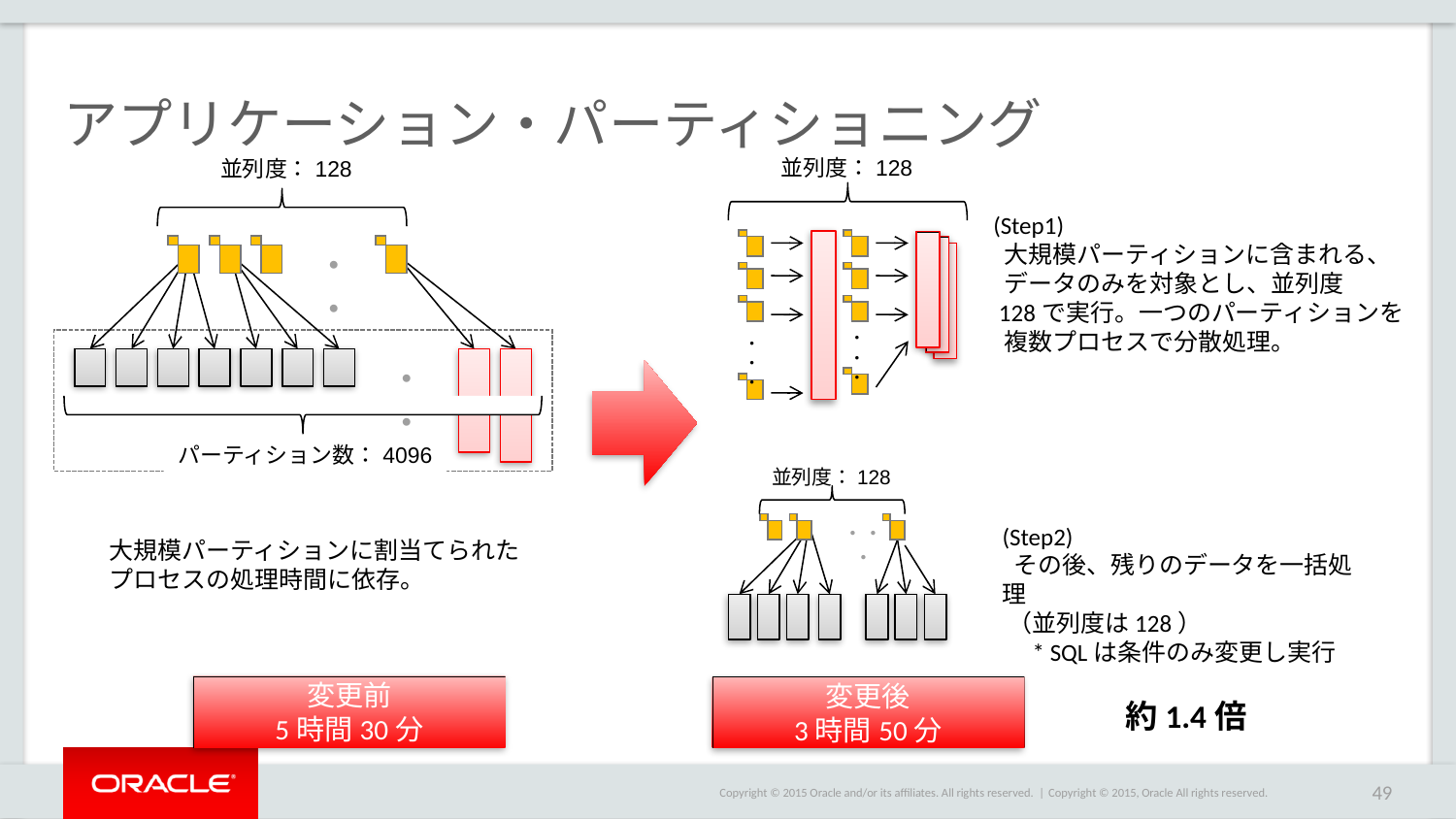

# アプリケーション・パーティショニング

並列度：128
並列度：128

(Step1)
 大規模パーティションに含まれる、
 データのみを対象とし、並列度
 128で実行。一つのパーティションを
 複数プロセスで分散処理。

・・・

・
・
・
・
・
・

・・・

パーティション数：4096

並列度：128
・・・
(Step2)
 その後、残りのデータを一括処理
 （並列度は128）
　* SQLは条件のみ変更し実行

大規模パーティションに割当てられた
プロセスの処理時間に依存。

変更前
5時間30分
変更後
3時間50分
約1.4倍
Copyright © 2015, Oracle All rights reserved.
49